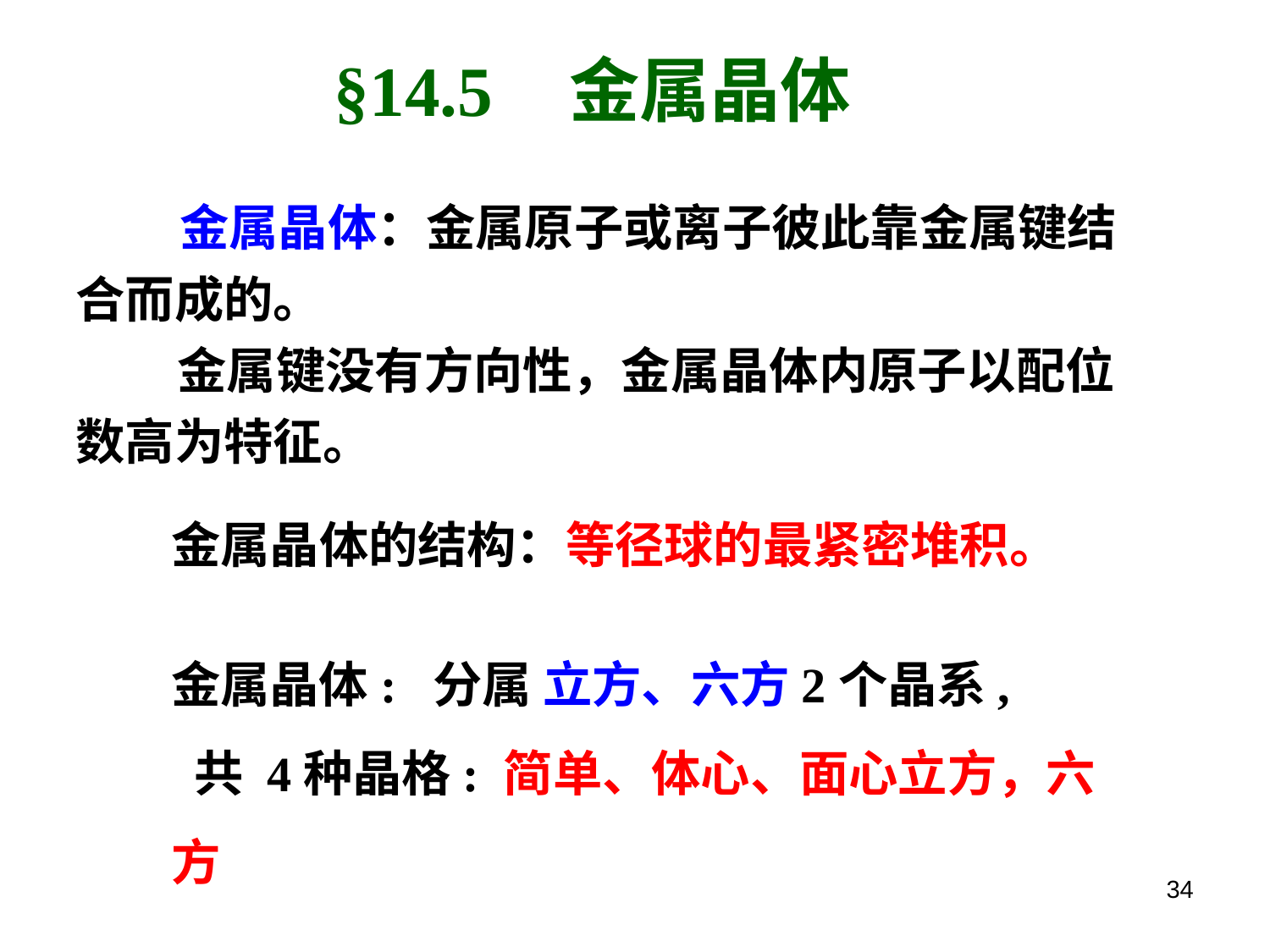

# §14.5   金属晶体
       金属晶体：金属原子或离子彼此靠金属键结合而成的。
        金属键没有方向性，金属晶体内原子以配位数高为特征。
金属晶体的结构：等径球的最紧密堆积。
金属晶体:  分属 立方、六方2个晶系,
 共 4种晶格: 简单、体心、面心立方，六方
34